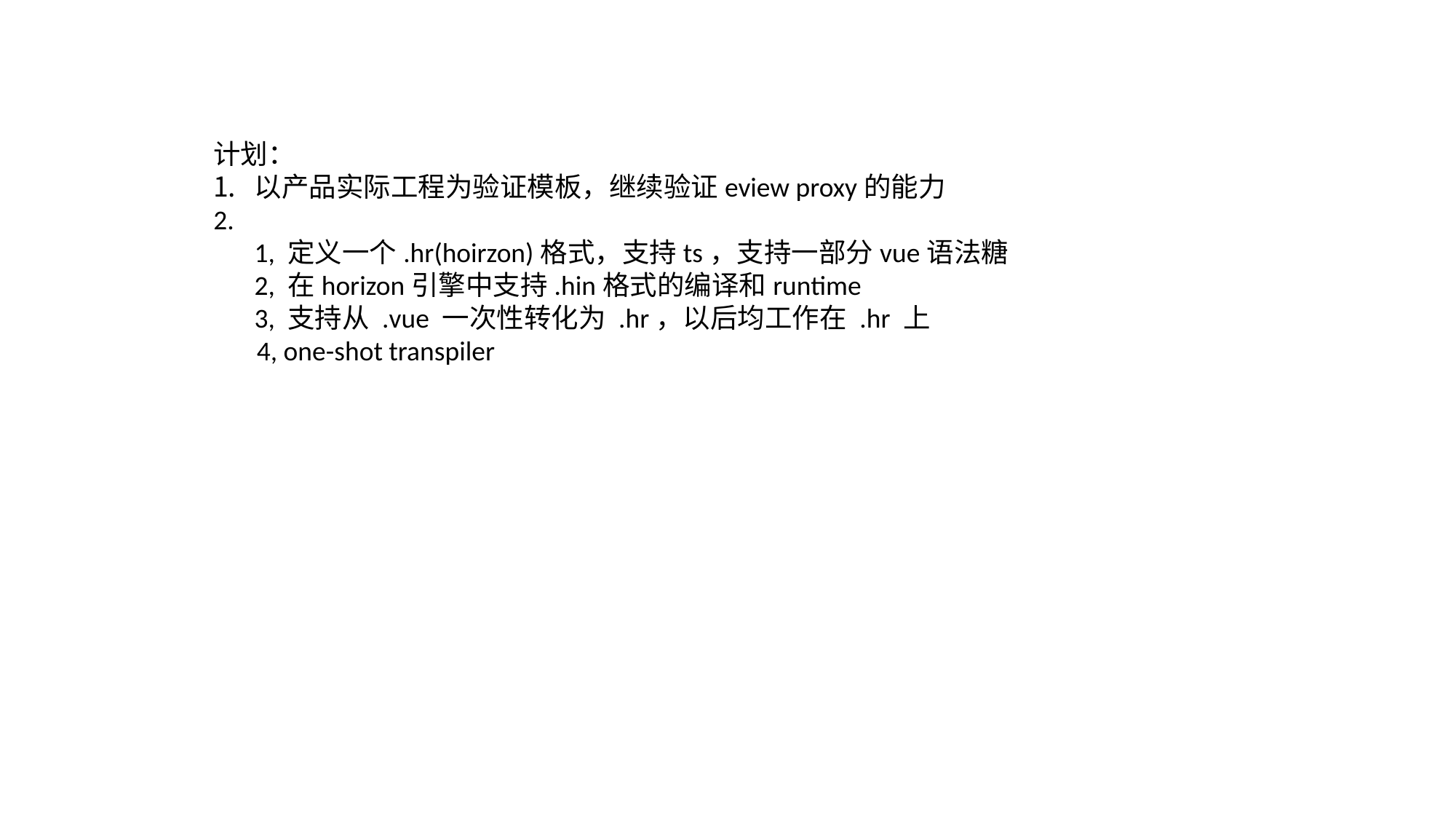

计划：
以产品实际工程为验证模板，继续验证eview proxy的能力
1, 定义一个.hr(hoirzon)格式，支持ts，支持一部分vue语法糖
2, 在horizon引擎中支持.hin格式的编译和runtime
3, 支持从 .vue 一次性转化为 .hr，以后均工作在 .hr 上
       4, one-shot transpiler